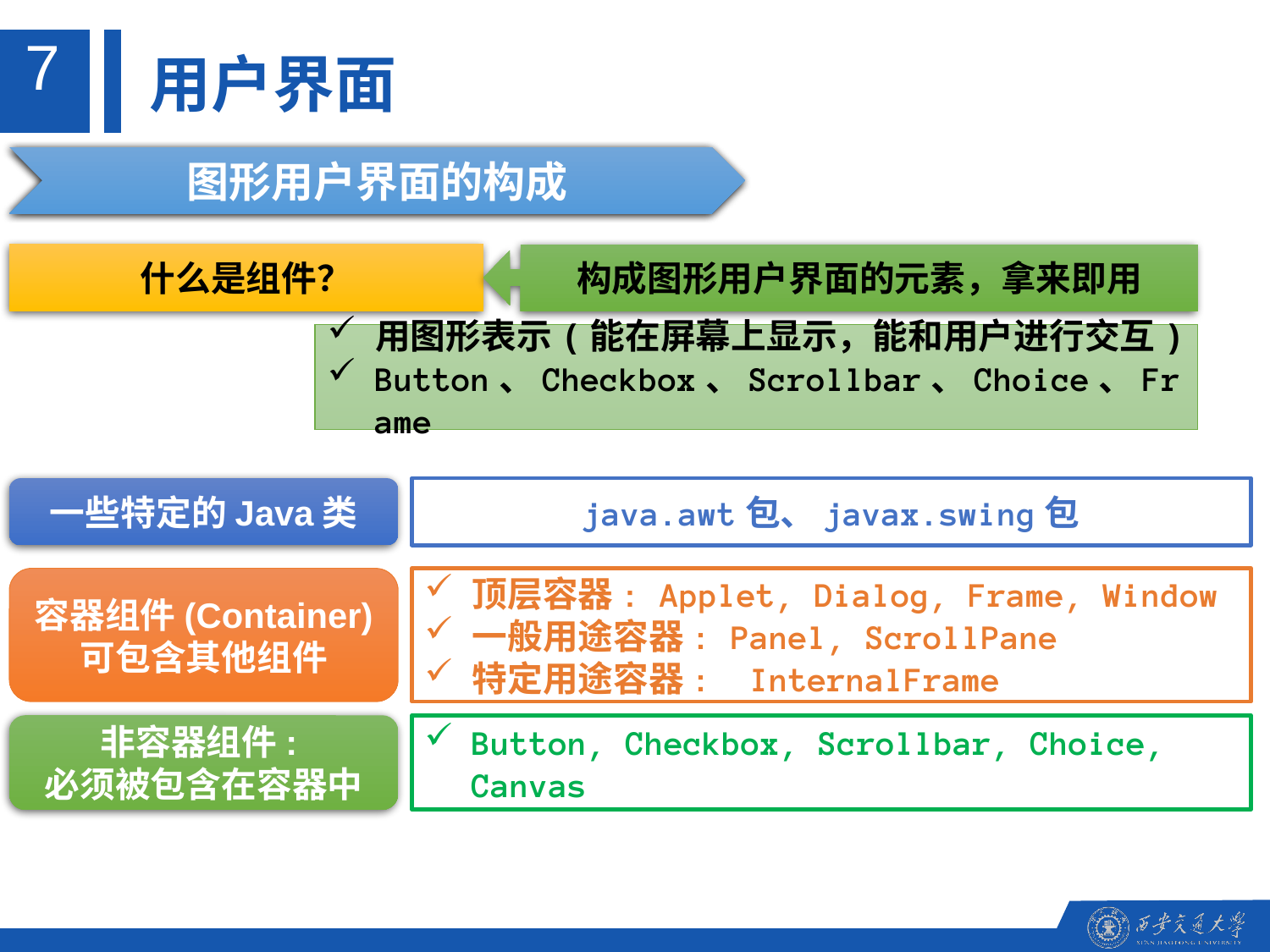

7
用户界面
图形用户界面的构成
图形用户界面的构成
什么是组件？
构成图形用户界面的元素，拿来即用
用图形表示(能在屏幕上显示，能和用户进行交互)
Button、Checkbox、Scrollbar、Choice、Frame
一些特定的Java类
java.awt包、javax.swing包
容器组件(Container)
可包含其他组件
顶层容器: Applet, Dialog, Frame, Window
一般用途容器: Panel, ScrollPane
特定用途容器:  InternalFrame
非容器组件:
必须被包含在容器中
Button, Checkbox, Scrollbar, Choice, Canvas